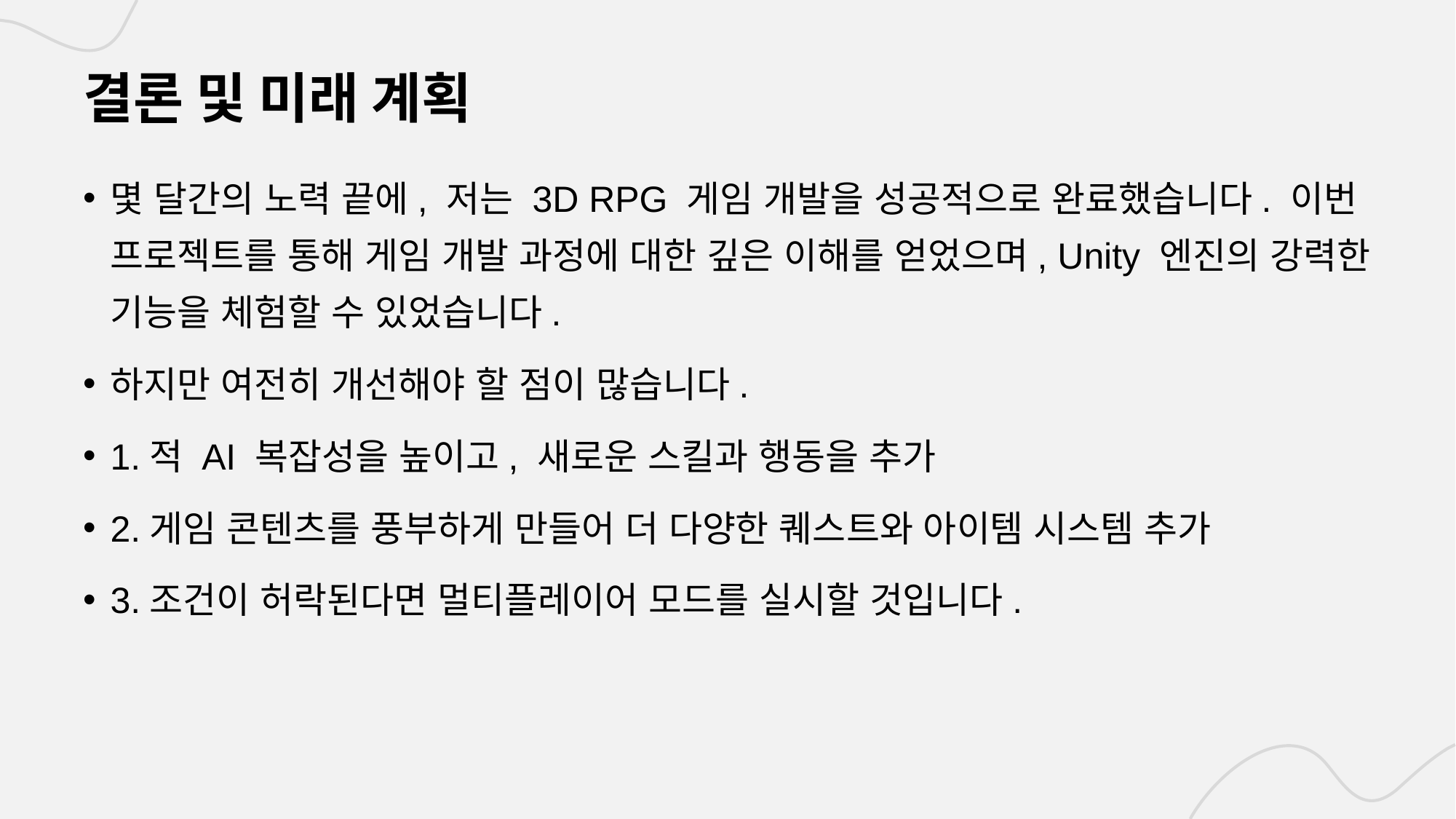

# 결론 및 미래 계획
몇 달간의 노력 끝에, 저는 3D RPG 게임 개발을 성공적으로 완료했습니다. 이번 프로젝트를 통해 게임 개발 과정에 대한 깊은 이해를 얻었으며, Unity 엔진의 강력한 기능을 체험할 수 있었습니다.
하지만 여전히 개선해야 할 점이 많습니다.
1.적 AI 복잡성을 높이고, 새로운 스킬과 행동을 추가
2.게임 콘텐츠를 풍부하게 만들어 더 다양한 퀘스트와 아이템 시스템 추가
3.조건이 허락된다면 멀티플레이어 모드를 실시할 것입니다.